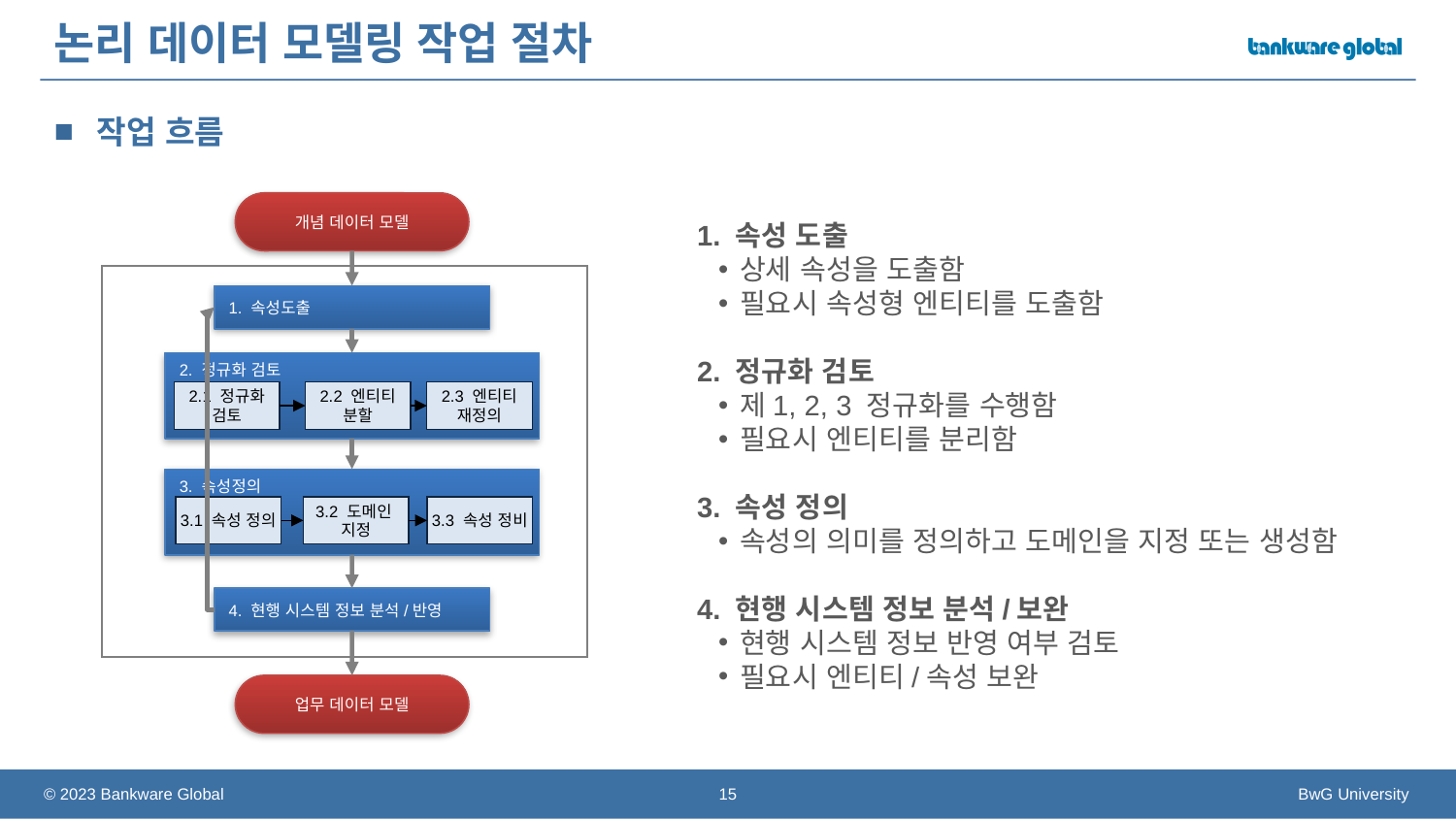

# 논리 데이터 모델링 작업 절차
작업 흐름
개념 데이터 모델
1. 속성 도출
상세 속성을 도출함
필요시 속성형 엔티티를 도출함

2. 정규화 검토
제1, 2, 3 정규화를 수행함
필요시 엔티티를 분리함

3. 속성 정의
속성의 의미를 정의하고 도메인을 지정 또는 생성함

4. 현행 시스템 정보 분석/보완
현행 시스템 정보 반영 여부 검토
필요시 엔티티/속성 보완

1. 속성도출
2. 정규화 검토
2.1 정규화 검토
2.2 엔티티 분할
2.3 엔티티 재정의
3. 속성정의
3.1 속성 정의
3.2 도메인
지정
3.3 속성 정비
4. 현행 시스템 정보 분석/반영
업무 데이터 모델
15